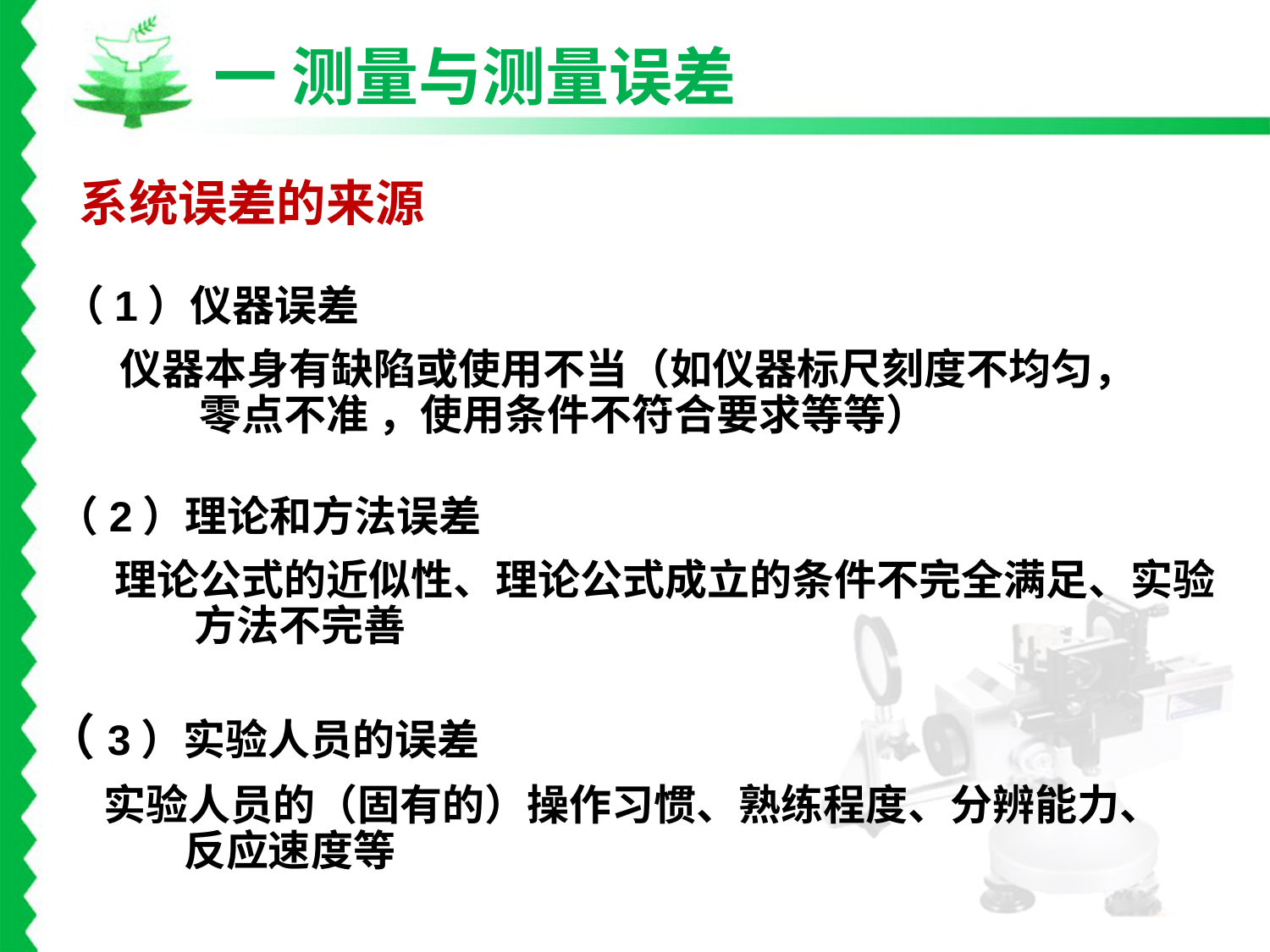

一 测量与测量误差
系统误差的来源
（1）仪器误差
     仪器本身有缺陷或使用不当（如仪器标尺刻度不均匀，零点不准 ，使用条件不符合要求等等）

（2）理论和方法误差
     理论公式的近似性、理论公式成立的条件不完全满足、实验方法不完善

（3）实验人员的误差
     实验人员的（固有的）操作习惯、熟练程度、分辨能力、反应速度等